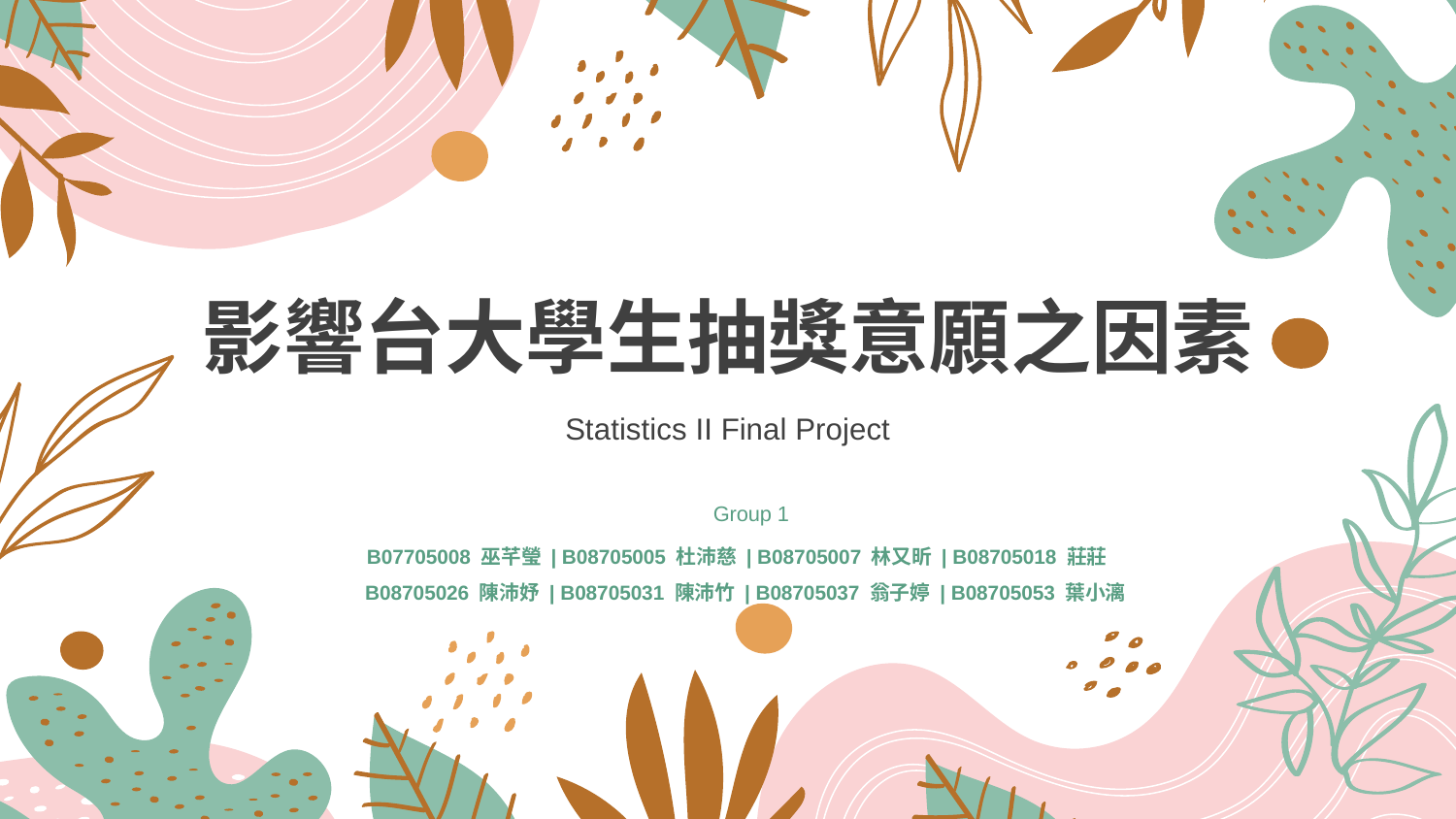

# 影響台大學生抽獎意願之因素
Statistics II Final Project
Group 1
B07705008 巫芊瑩 | B08705005 杜沛慈 | B08705007 林又昕 | B08705018 莊莊
   B08705026 陳沛妤 | B08705031 陳沛竹 | B08705037 翁子婷 | B08705053 葉小漓